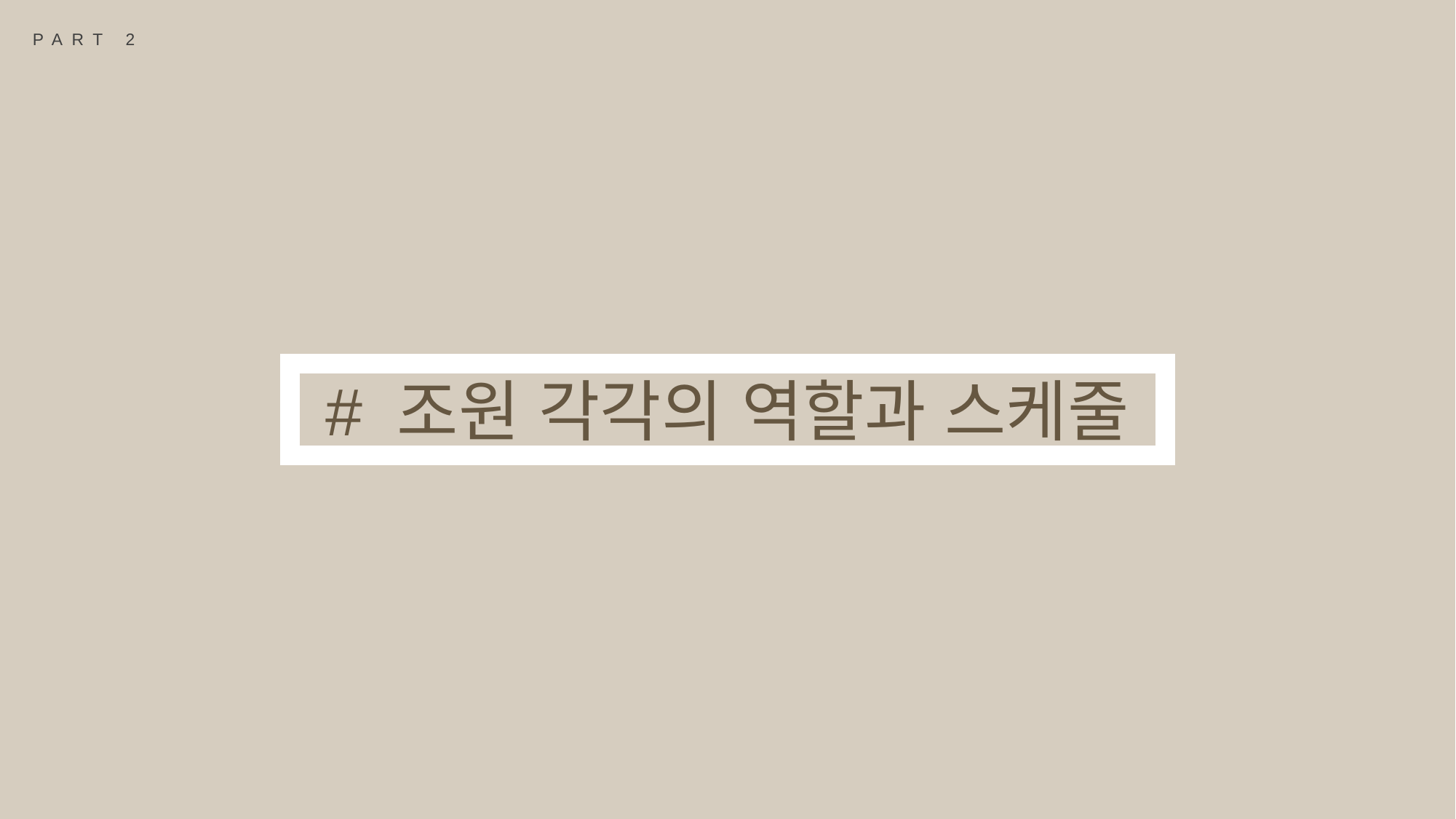

PART 2
# 조원 각각의 역할과 스케줄